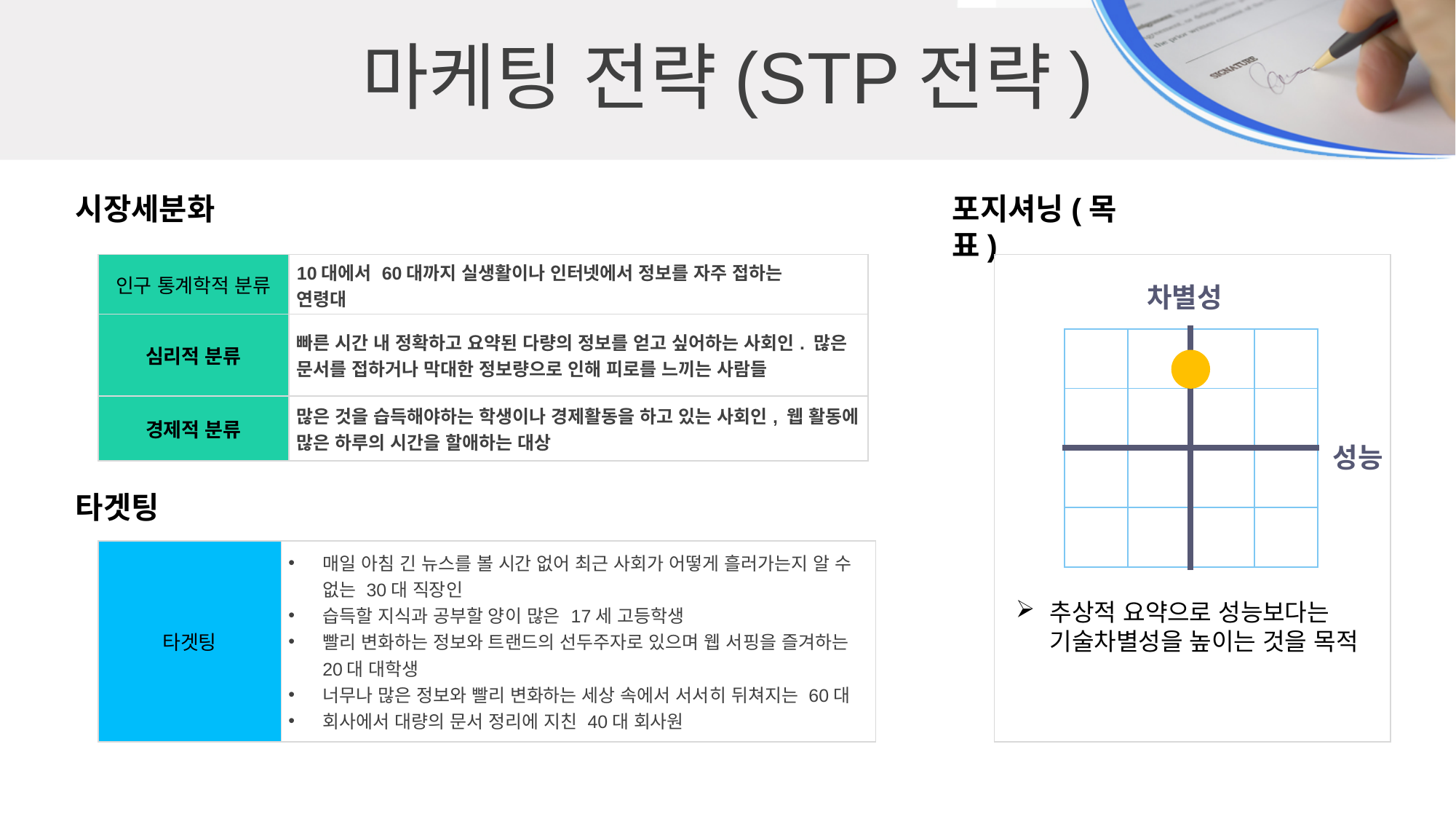

마케팅 전략(STP전략)
시장세분화
포지셔닝(목표)
| 인구 통계학적 분류 | 10대에서 60대까지 실생활이나 인터넷에서 정보를 자주 접하는 연령대 |
| --- | --- |
| 심리적 분류 | 빠른 시간 내 정확하고 요약된 다량의 정보를 얻고 싶어하는 사회인. 많은 문서를 접하거나 막대한 정보량으로 인해 피로를 느끼는 사람들 |
| 경제적 분류 | 많은 것을 습득해야하는 학생이나 경제활동을 하고 있는 사회인, 웹 활동에 많은 하루의 시간을 할애하는 대상 |
|  |
| --- |
차별성
|  |  |
| --- | --- |
|  |  |
|  |  |  |  |
| --- | --- | --- | --- |
|  |  |  |  |
|  |  |  |  |
|  |  |  |  |

성능
타겟팅
| 타겟팅 | 매일 아침 긴 뉴스를 볼 시간 없어 최근 사회가 어떻게 흘러가는지 알 수 없는 30대 직장인 습득할 지식과 공부할 양이 많은 17세 고등학생 빨리 변화하는 정보와 트랜드의 선두주자로 있으며 웹 서핑을 즐겨하는 20대 대학생 너무나 많은 정보와 빨리 변화하는 세상 속에서 서서히 뒤쳐지는 60대 회사에서 대량의 문서 정리에 지친 40대 회사원 |
| --- | --- |
추상적 요약으로 성능보다는 기술차별성을 높이는 것을 목적